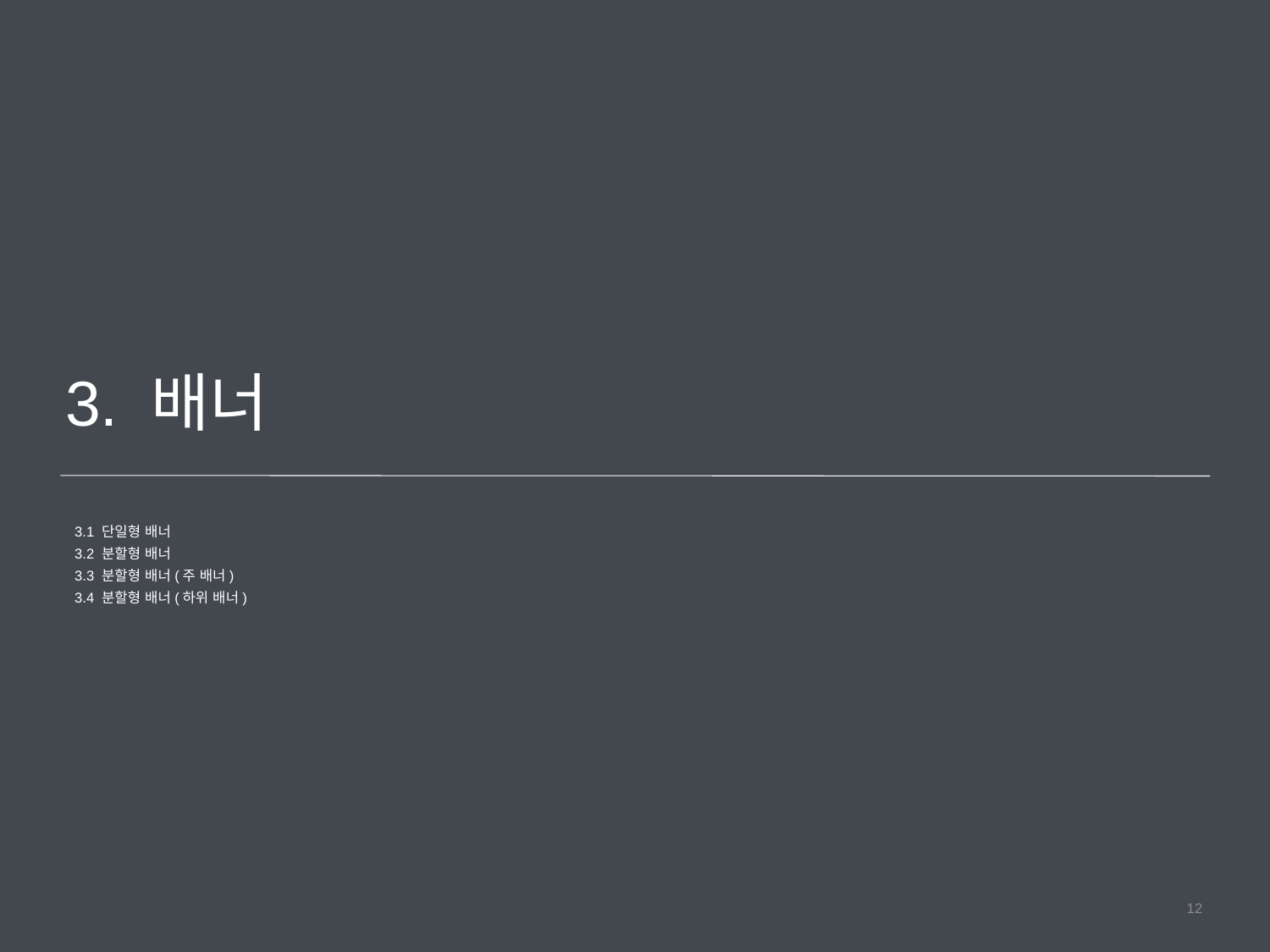

3. 배너
3.1 단일형 배너
3.2 분할형 배너
3.3 분할형 배너(주 배너)
3.4 분할형 배너(하위 배너)
12